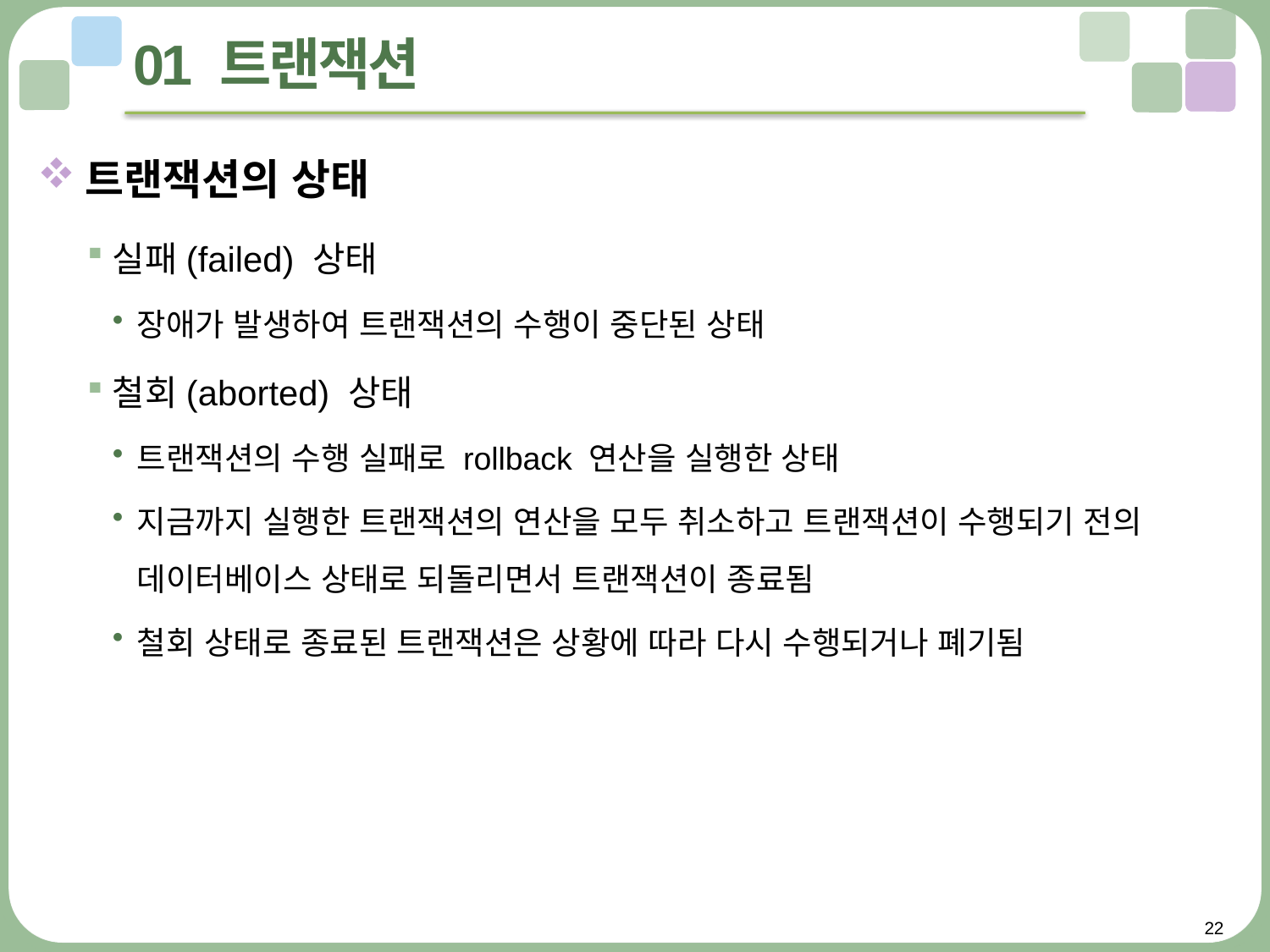

# 01 트랜잭션
트랜잭션의 상태
실패(failed) 상태
장애가 발생하여 트랜잭션의 수행이 중단된 상태
철회(aborted) 상태
트랜잭션의 수행 실패로 rollback 연산을 실행한 상태
지금까지 실행한 트랜잭션의 연산을 모두 취소하고 트랜잭션이 수행되기 전의 데이터베이스 상태로 되돌리면서 트랜잭션이 종료됨
철회 상태로 종료된 트랜잭션은 상황에 따라 다시 수행되거나 폐기됨